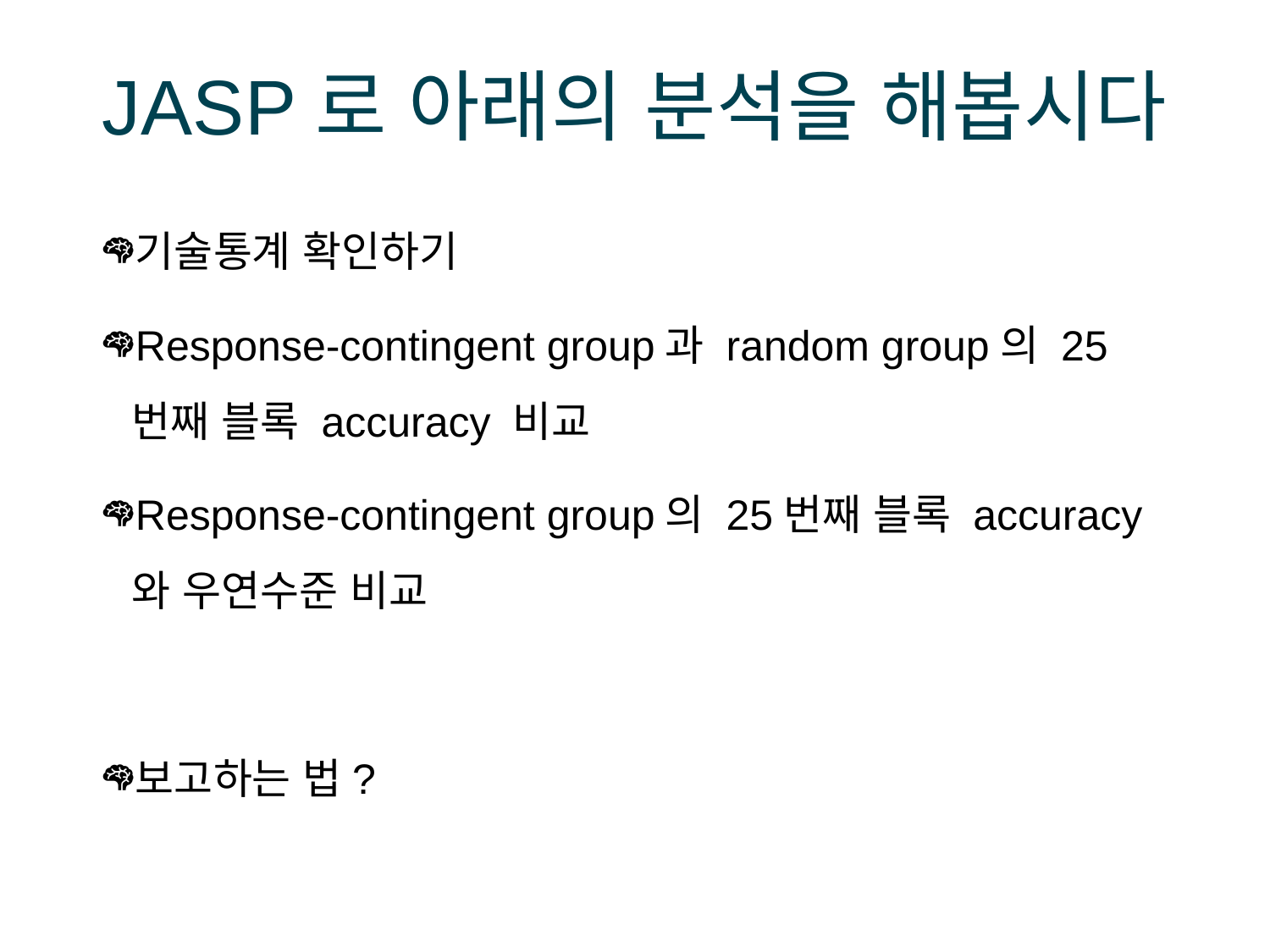

# JASP로 아래의 분석을 해봅시다
기술통계 확인하기
Response-contingent group과 random group의 25번째 블록 accuracy 비교
Response-contingent group의 25번째 블록 accuracy와 우연수준 비교

보고하는 법?